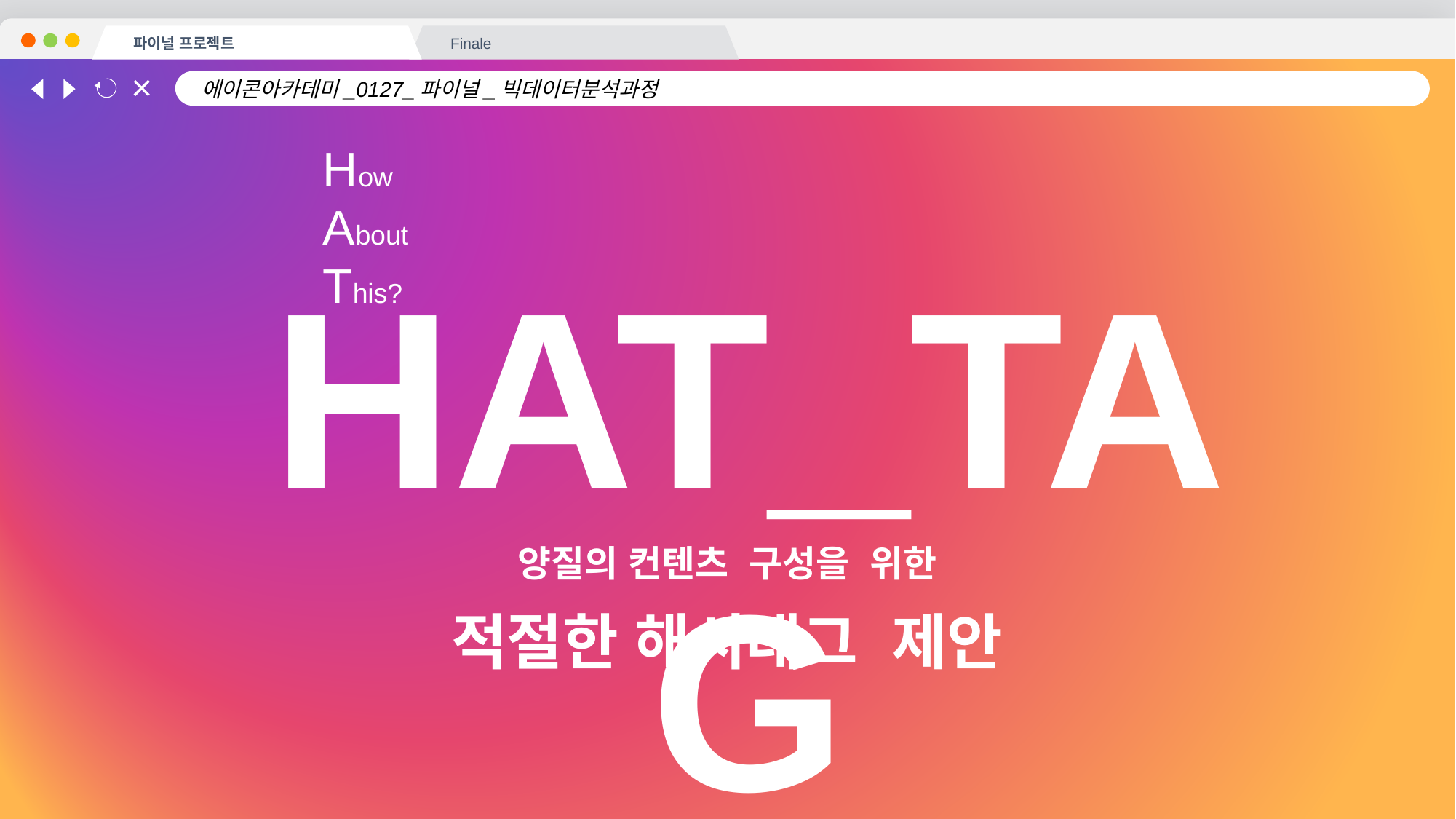

Finale
파이널 프로젝트

에이콘아카데미_0127_파이널_빅데이터분석과정

How
About
This?
HAT_TAG
양질의 컨텐츠  구성을  위한

적절한 해시태그  제안